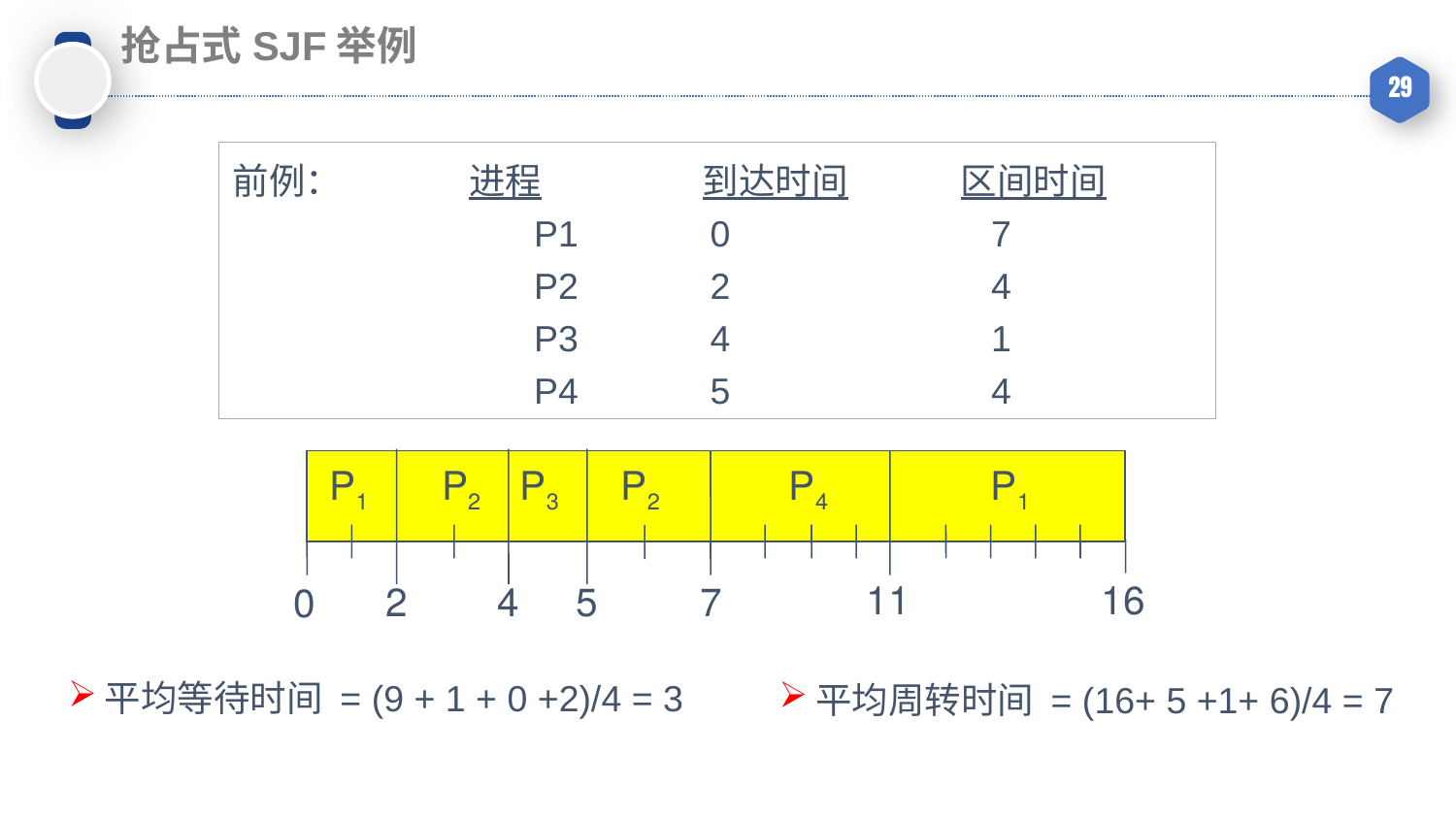

抢占式SJF举例
前例：	           进程	    到达时间	区间时间
		 P1	    0		   7
		 P2	    2		   4
		 P3	    4		   1
		 P4	    5		   4

P1
P2
P3
P2
P4
P1

11
16
2
4
5
7
0
平均等待时间 = (9 + 1 + 0 +2)/4 = 3
平均周转时间 = (16+ 5 +1+ 6)/4 = 7